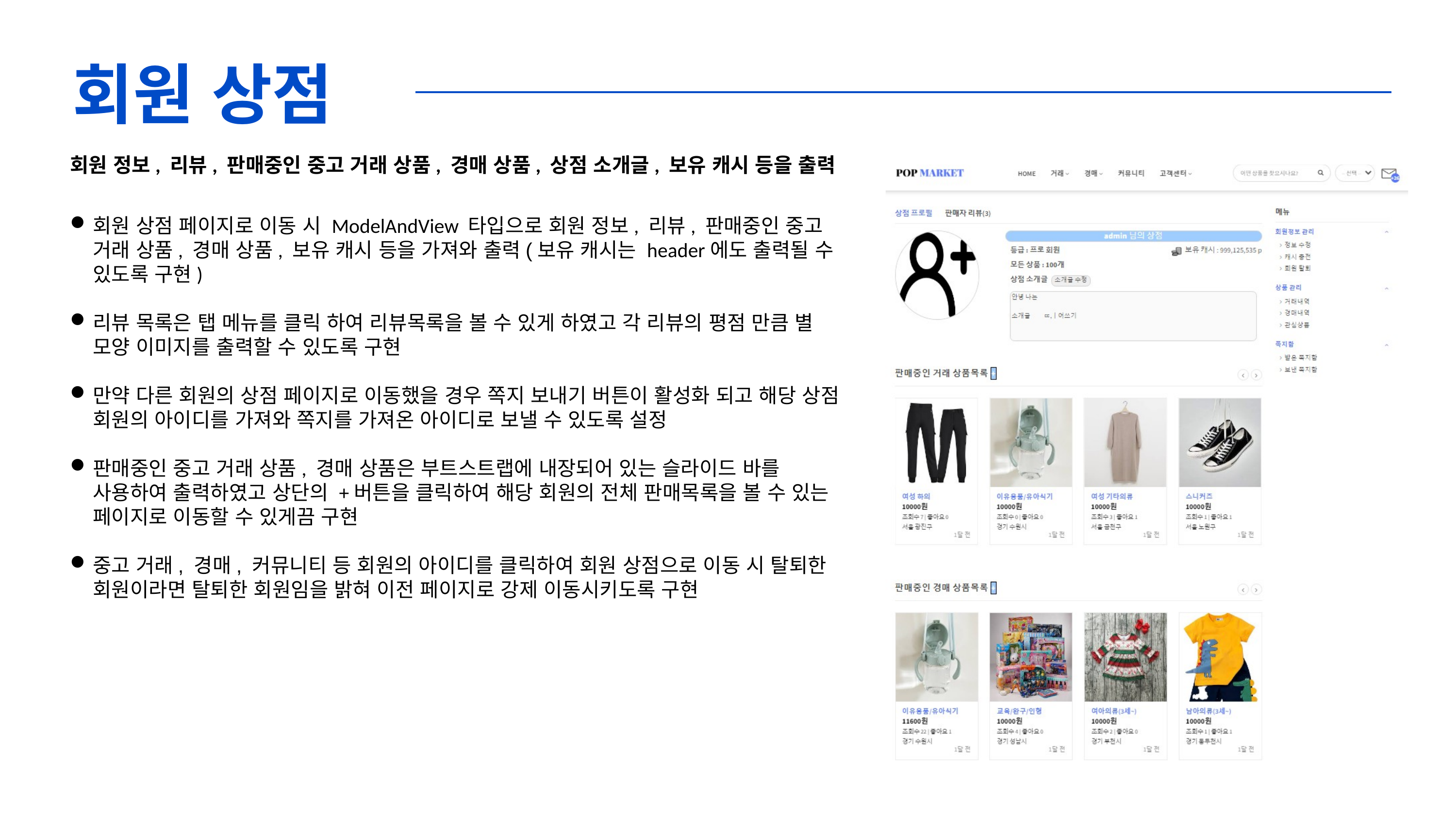

# 회원 상점

회원 정보, 리뷰, 판매중인 중고 거래 상품, 경매 상품, 상점 소개글, 보유 캐시 등을 출력

회원 상점 페이지로 이동 시 ModelAndView 타입으로 회원 정보, 리뷰, 판매중인 중고 거래 상품, 경매 상품, 보유 캐시 등을 가져와 출력(보유 캐시는 header에도 출력될 수 있도록 구현)

리뷰 목록은 탭 메뉴를 클릭 하여 리뷰목록을 볼 수 있게 하였고 각 리뷰의 평점 만큼 별 모양 이미지를 출력할 수 있도록 구현

만약 다른 회원의 상점 페이지로 이동했을 경우 쪽지 보내기 버튼이 활성화 되고 해당 상점 회원의 아이디를 가져와 쪽지를 가져온 아이디로 보낼 수 있도록 설정

판매중인 중고 거래 상품, 경매 상품은 부트스트랩에 내장되어 있는 슬라이드 바를 사용하여 출력하였고 상단의 +버튼을 클릭하여 해당 회원의 전체 판매목록을 볼 수 있는 페이지로 이동할 수 있게끔 구현

중고 거래, 경매, 커뮤니티 등 회원의 아이디를 클릭하여 회원 상점으로 이동 시 탈퇴한 회원이라면 탈퇴한 회원임을 밝혀 이전 페이지로 강제 이동시키도록 구현